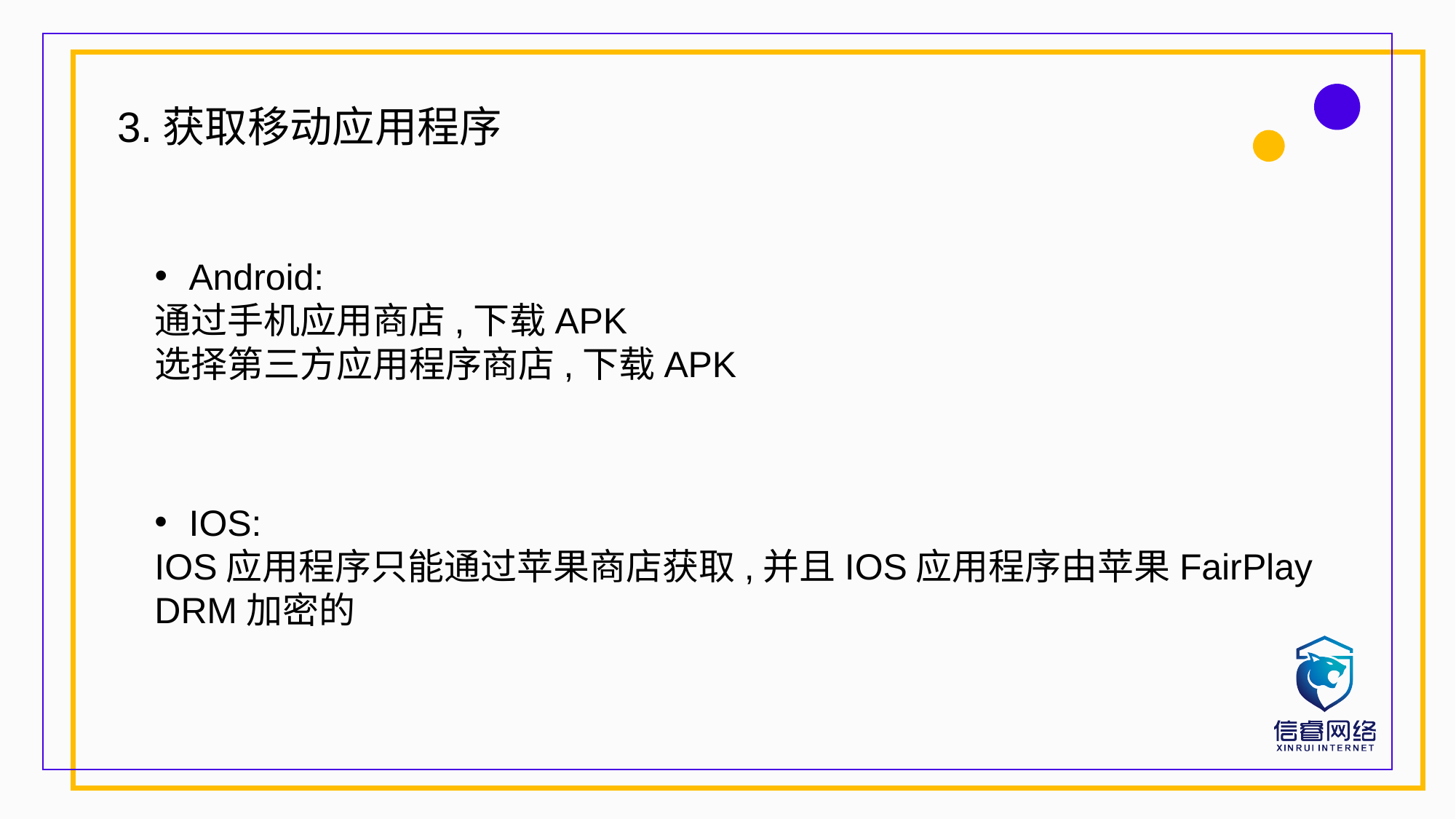

3.获取移动应用程序
Android:
通过手机应用商店,下载APK
选择第三方应用程序商店,下载APK

IOS:
IOS应用程序只能通过苹果商店获取,并且IOS应用程序由苹果FairPlay DRM加密的